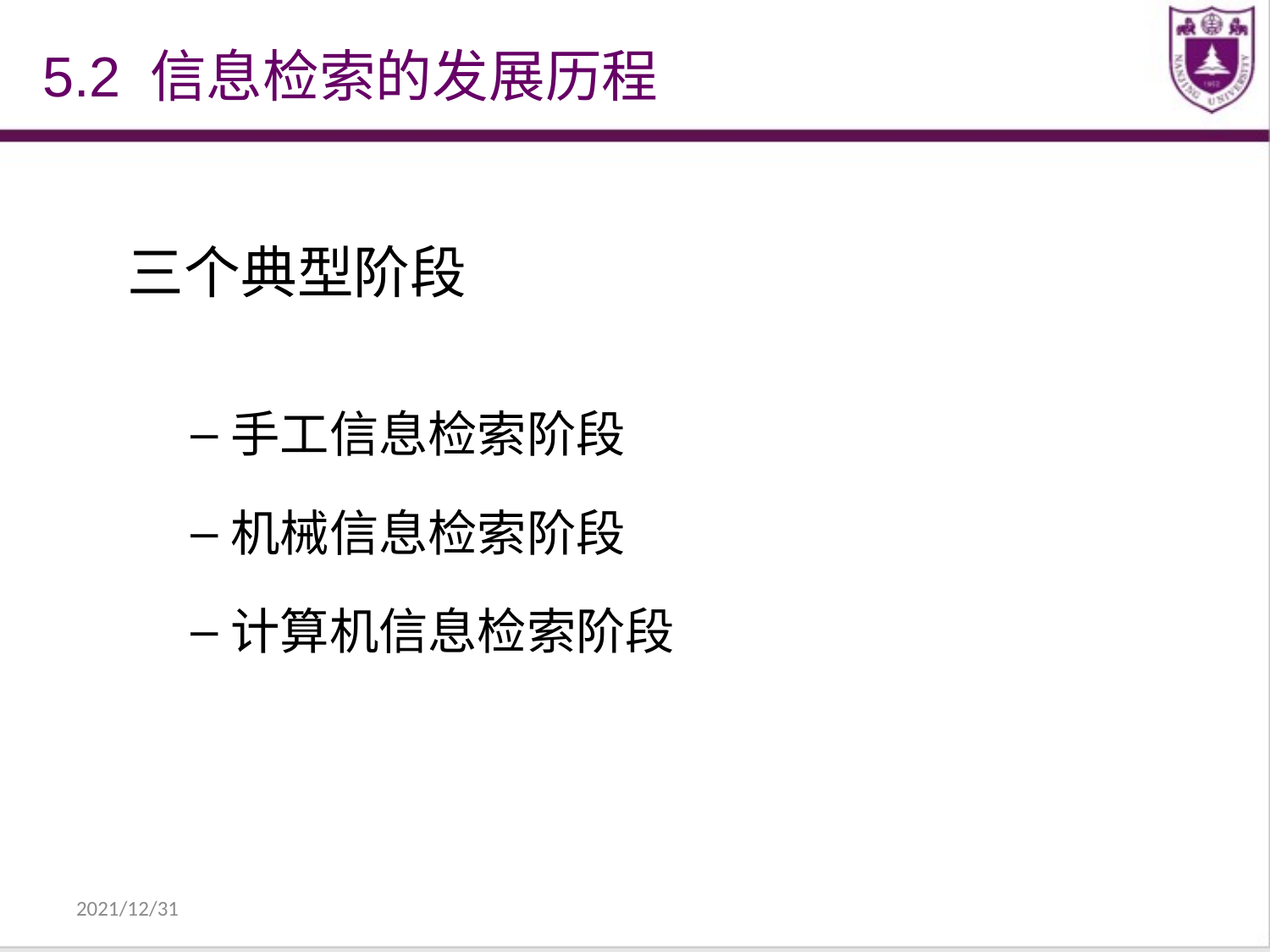

5.2 信息检索的发展历程
三个典型阶段

手工信息检索阶段
机械信息检索阶段
计算机信息检索阶段
2021/12/31